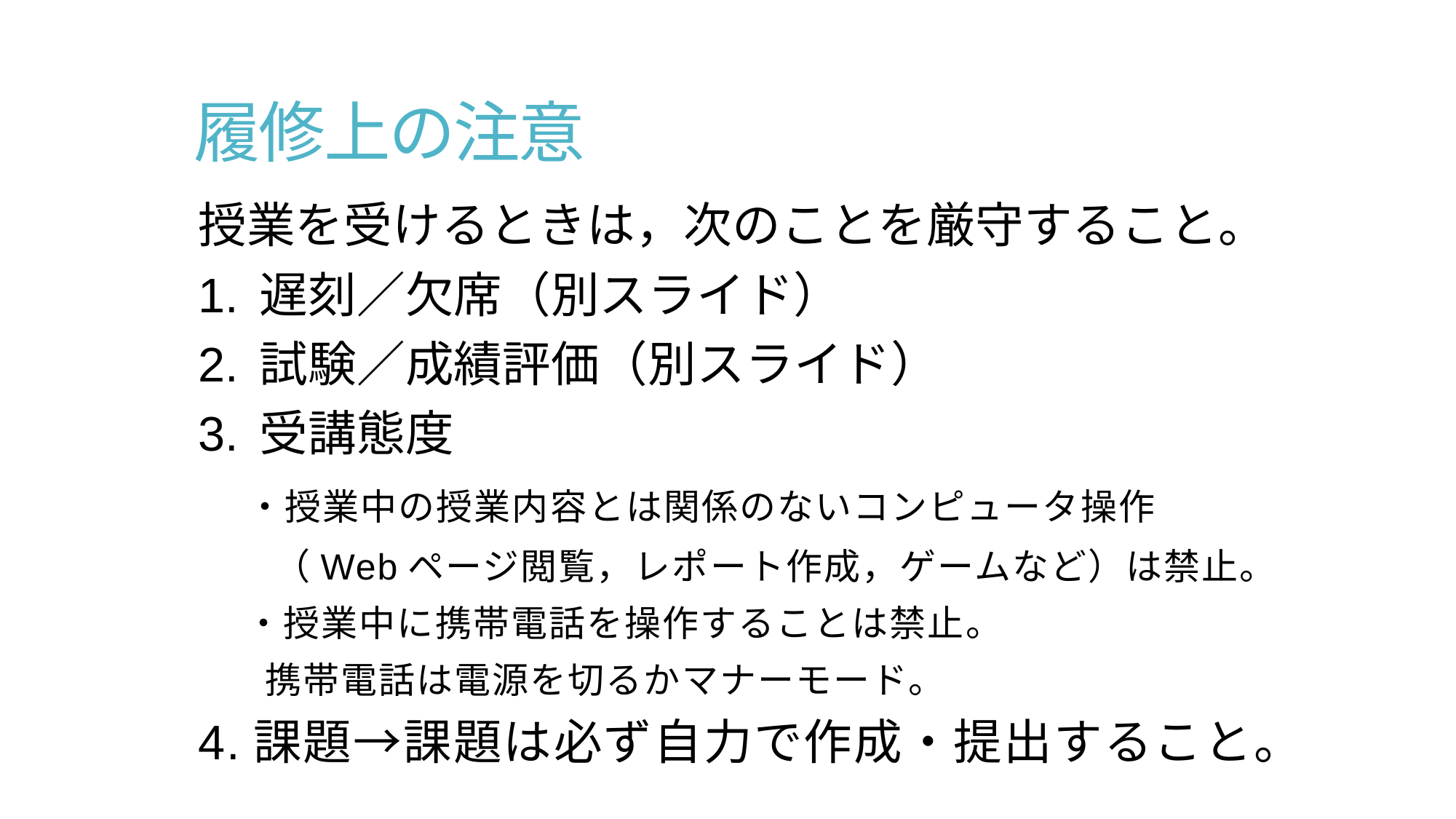

# 履修上の注意
授業を受けるときは，次のことを厳守すること。
遅刻／欠席（別スライド）
試験／成績評価（別スライド）
受講態度
   ・授業中の授業内容とは関係のないコンピュータ操作
　　（Webページ閲覧，レポート作成，ゲームなど）は禁止。
　 ・授業中に携帯電話を操作することは禁止。
      携帯電話は電源を切るかマナーモード。
4.課題→課題は必ず自力で作成・提出すること。